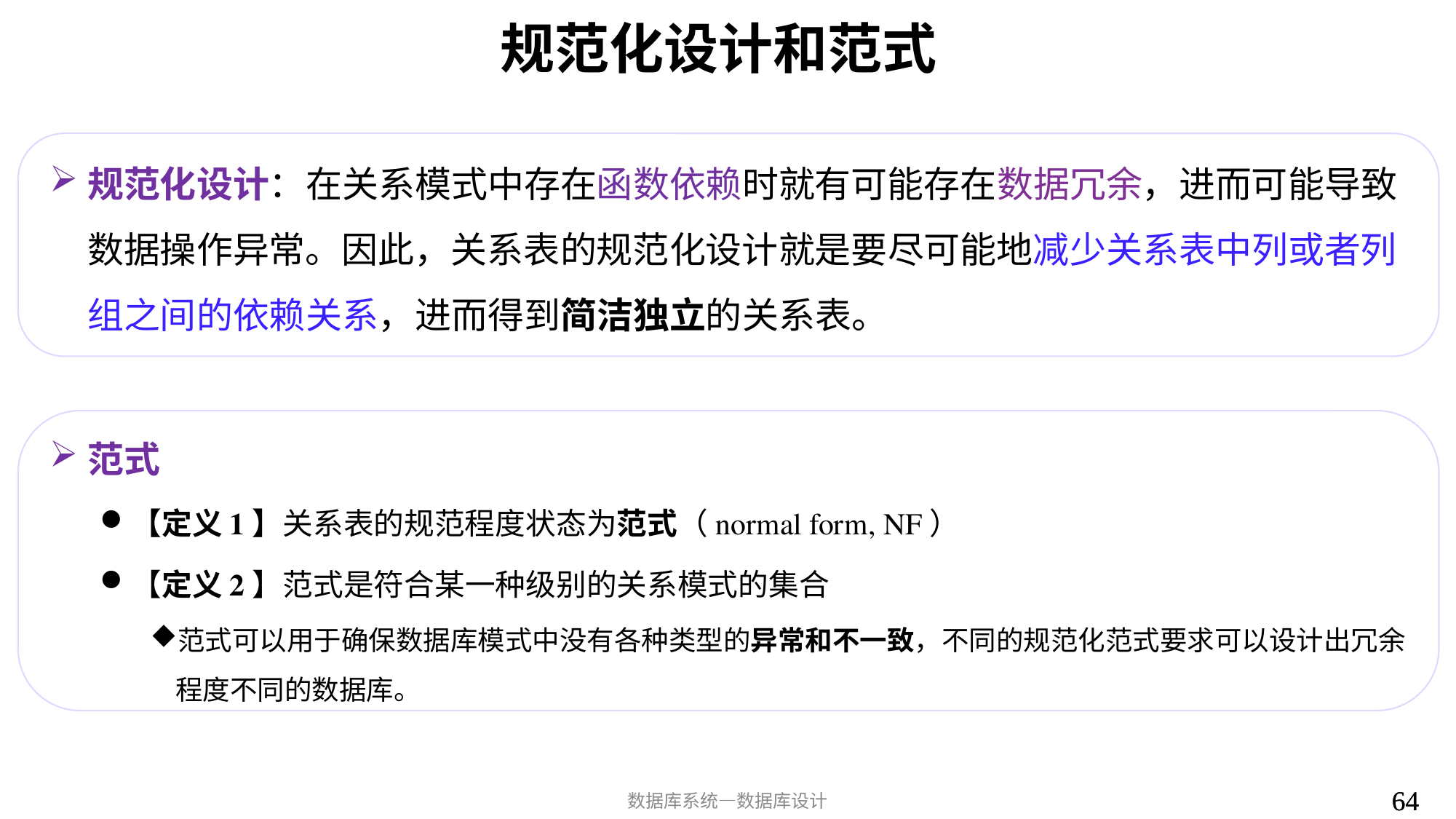

# 规范化设计和范式

规范化设计：在关系模式中存在函数依赖时就有可能存在数据冗余，进而可能导致数据操作异常。因此，关系表的规范化设计就是要尽可能地减少关系表中列或者列组之间的依赖关系，进而得到简洁独立的关系表。
范式
【定义1】关系表的规范程度状态为范式（normal form, NF）
【定义2】范式是符合某一种级别的关系模式的集合
范式可以用于确保数据库模式中没有各种类型的异常和不一致，不同的规范化范式要求可以设计出冗余程度不同的数据库。

64
64
数据库系统—数据库设计